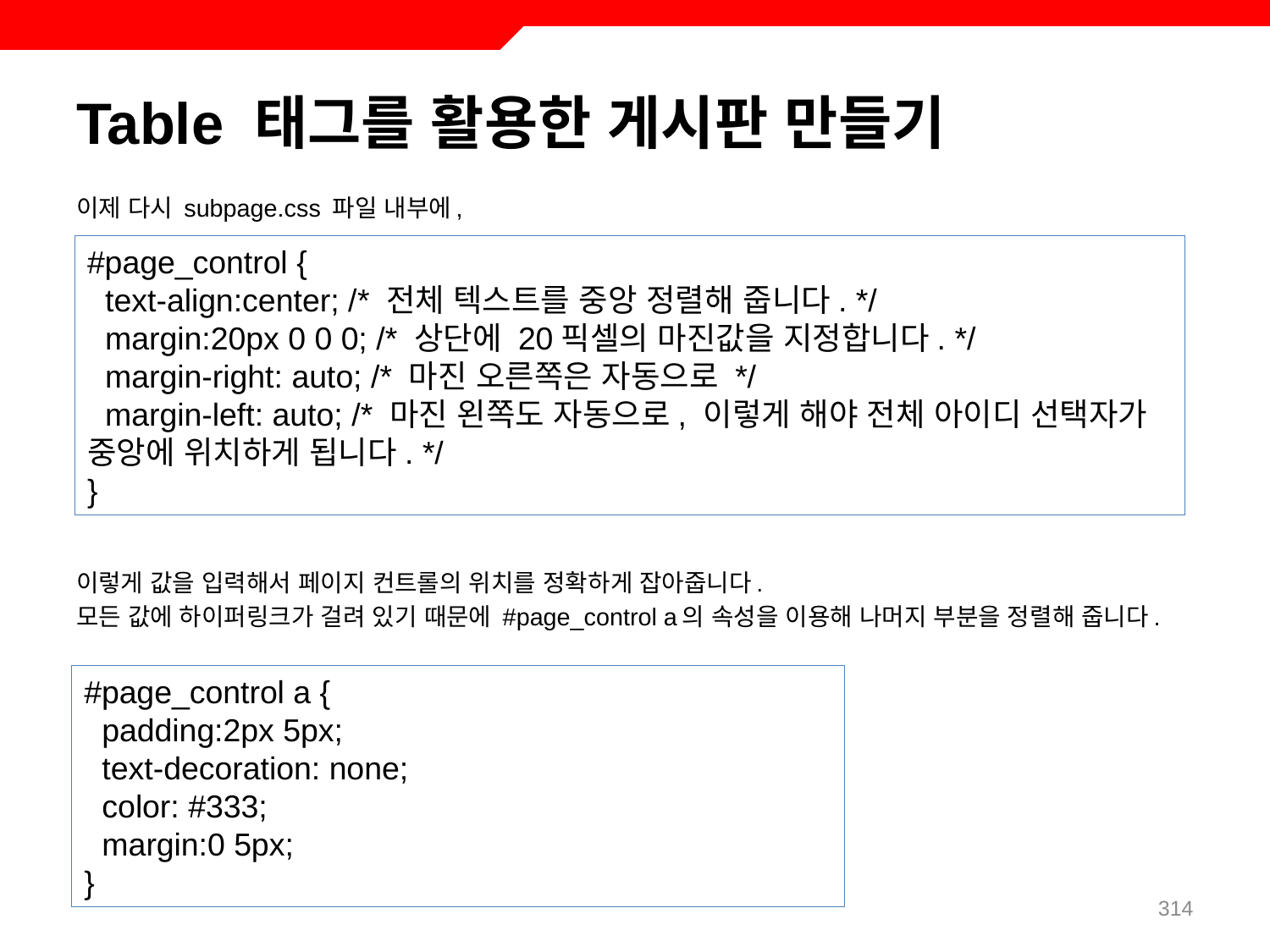

# Table 태그를 활용한 게시판 만들기
이제 다시 subpage.css 파일 내부에,

이렇게 값을 입력해서 페이지 컨트롤의 위치를 정확하게 잡아줍니다.
모든 값에 하이퍼링크가 걸려 있기 때문에 #page_control a의 속성을 이용해 나머지 부분을 정렬해 줍니다.
#page_control {
  text-align:center; /* 전체 텍스트를 중앙 정렬해 줍니다. */
  margin:20px 0 0 0; /* 상단에 20픽셀의 마진값을 지정합니다. */
  margin-right: auto; /* 마진 오른쪽은 자동으로 */
  margin-left: auto; /* 마진 왼쪽도 자동으로, 이렇게 해야 전체 아이디 선택자가 중앙에 위치하게 됩니다. */
}
#page_control a {
  padding:2px 5px;
  text-decoration: none;
  color: #333;
  margin:0 5px;
}
314